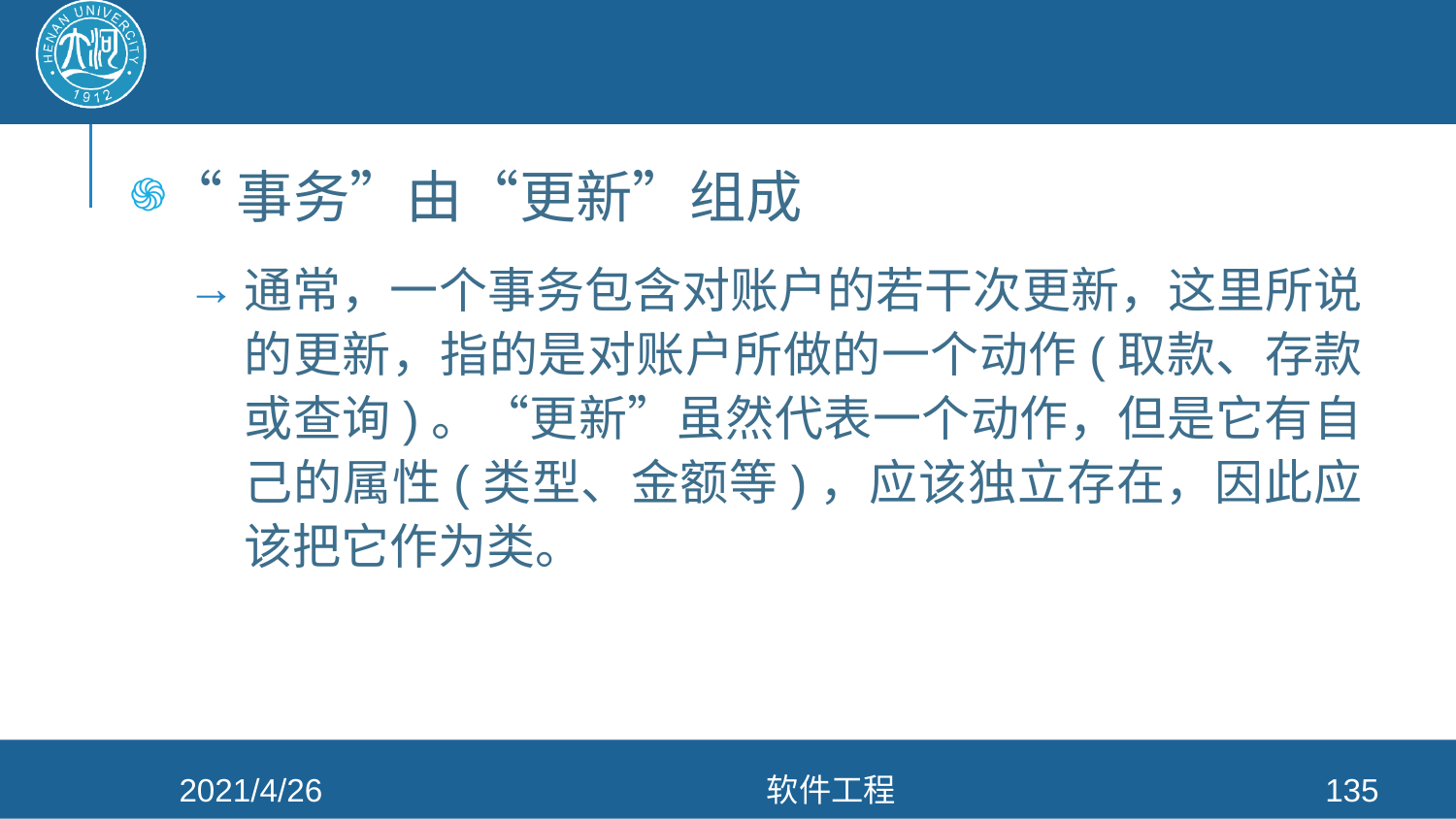

#
“事务”由“更新”组成
通常，一个事务包含对账户的若干次更新，这里所说的更新，指的是对账户所做的一个动作(取款、存款或查询)。“更新”虽然代表一个动作，但是它有自己的属性(类型、金额等)，应该独立存在，因此应该把它作为类。
2021/4/26
软件工程
135